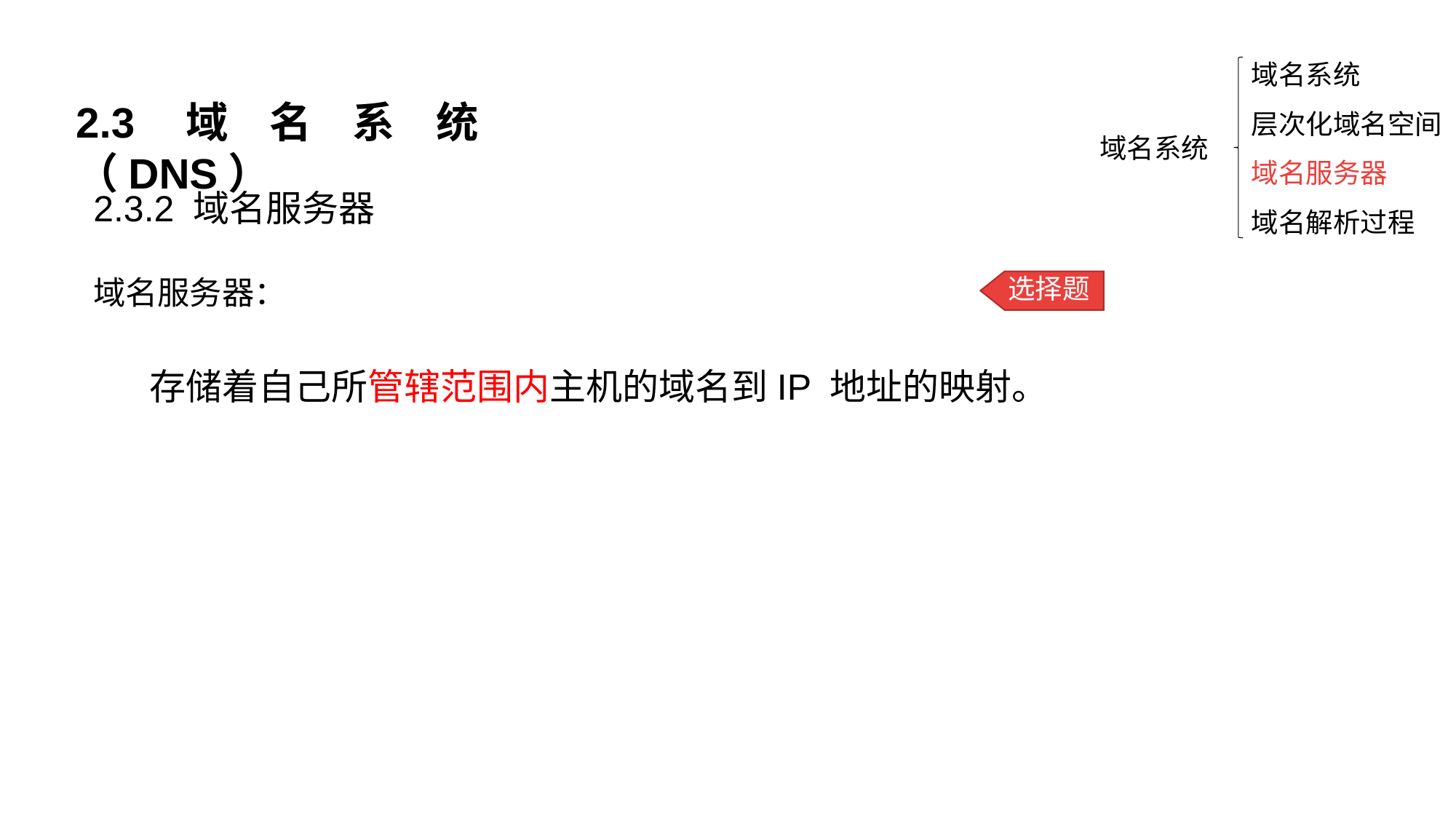

域名系统
层次化域名空间
域名服务器
域名解析过程

2.3域名系统（DNS）

           域名系统
2.3.2 域名服务器

域名服务器：

选择题

      存储着自己所管辖范围内主机的域名到IP 地址的映射。